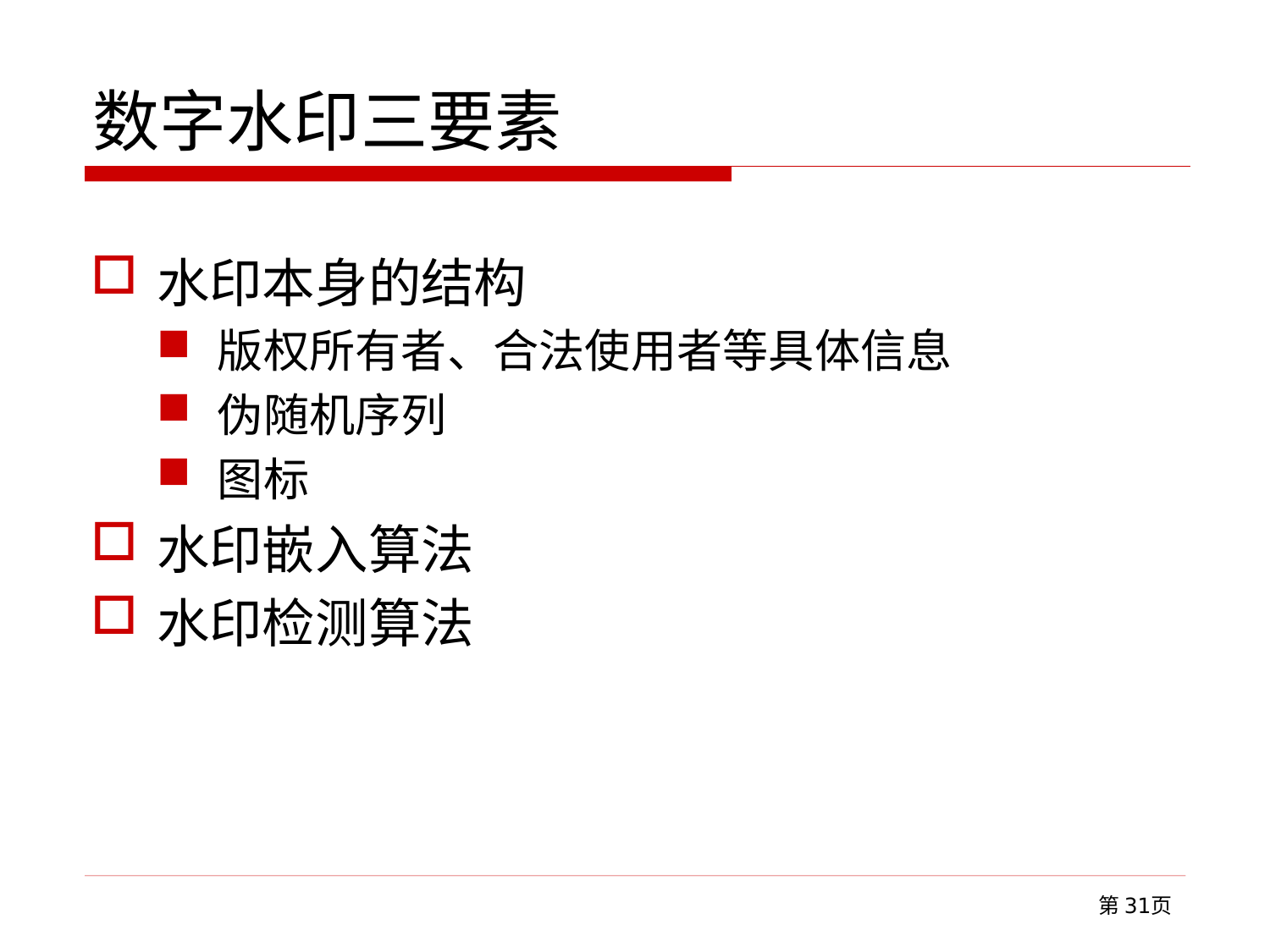

# 数字水印三要素
水印本身的结构
版权所有者、合法使用者等具体信息
伪随机序列
图标
水印嵌入算法
水印检测算法
31